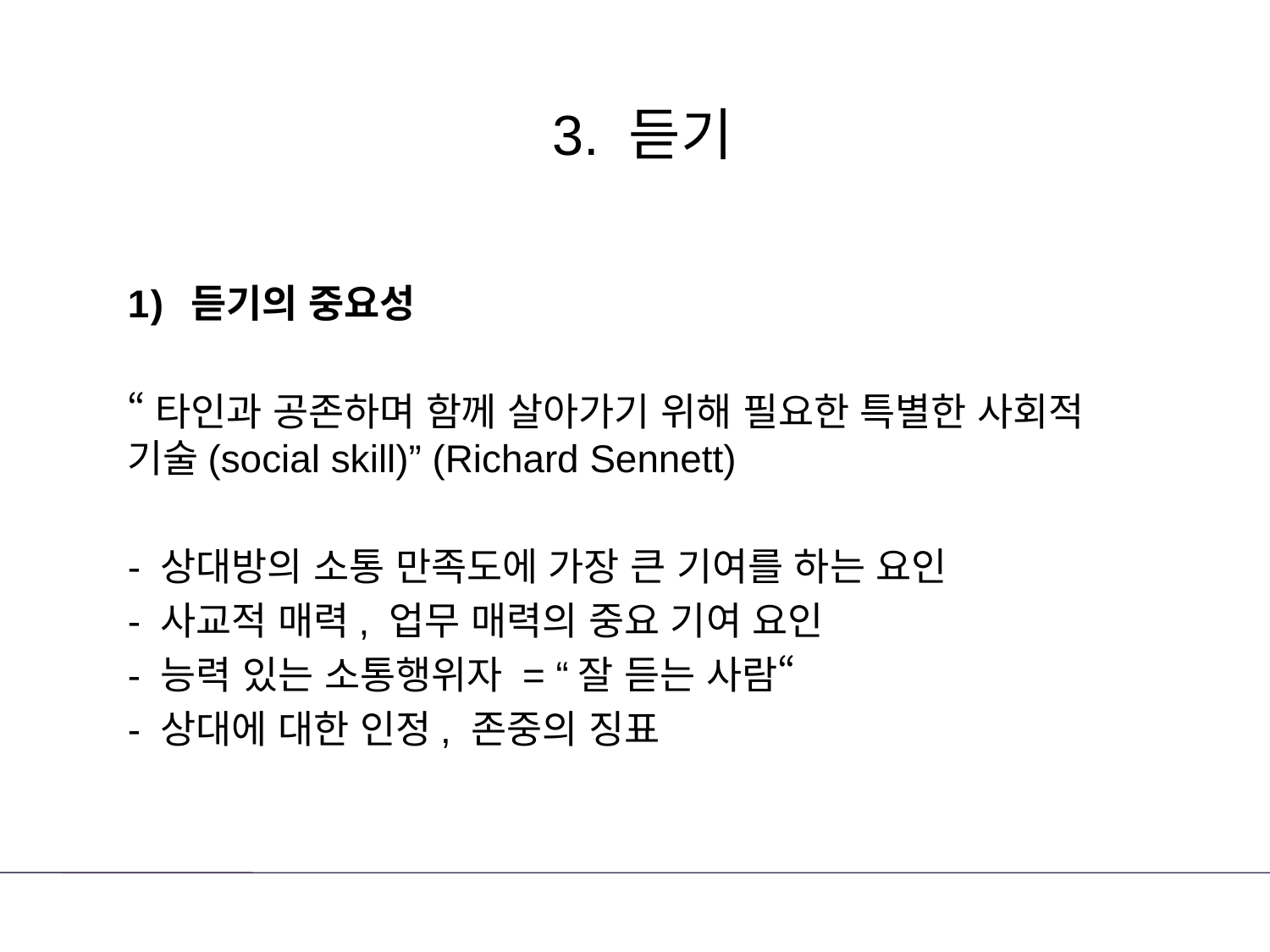

# 3. 듣기

듣기의 중요성

“타인과 공존하며 함께 살아가기 위해 필요한 특별한 사회적 기술(social skill)” (Richard Sennett)

- 상대방의 소통 만족도에 가장 큰 기여를 하는 요인
- 사교적 매력, 업무 매력의 중요 기여 요인
- 능력 있는 소통행위자 = “잘 듣는 사람“
- 상대에 대한 인정, 존중의 징표